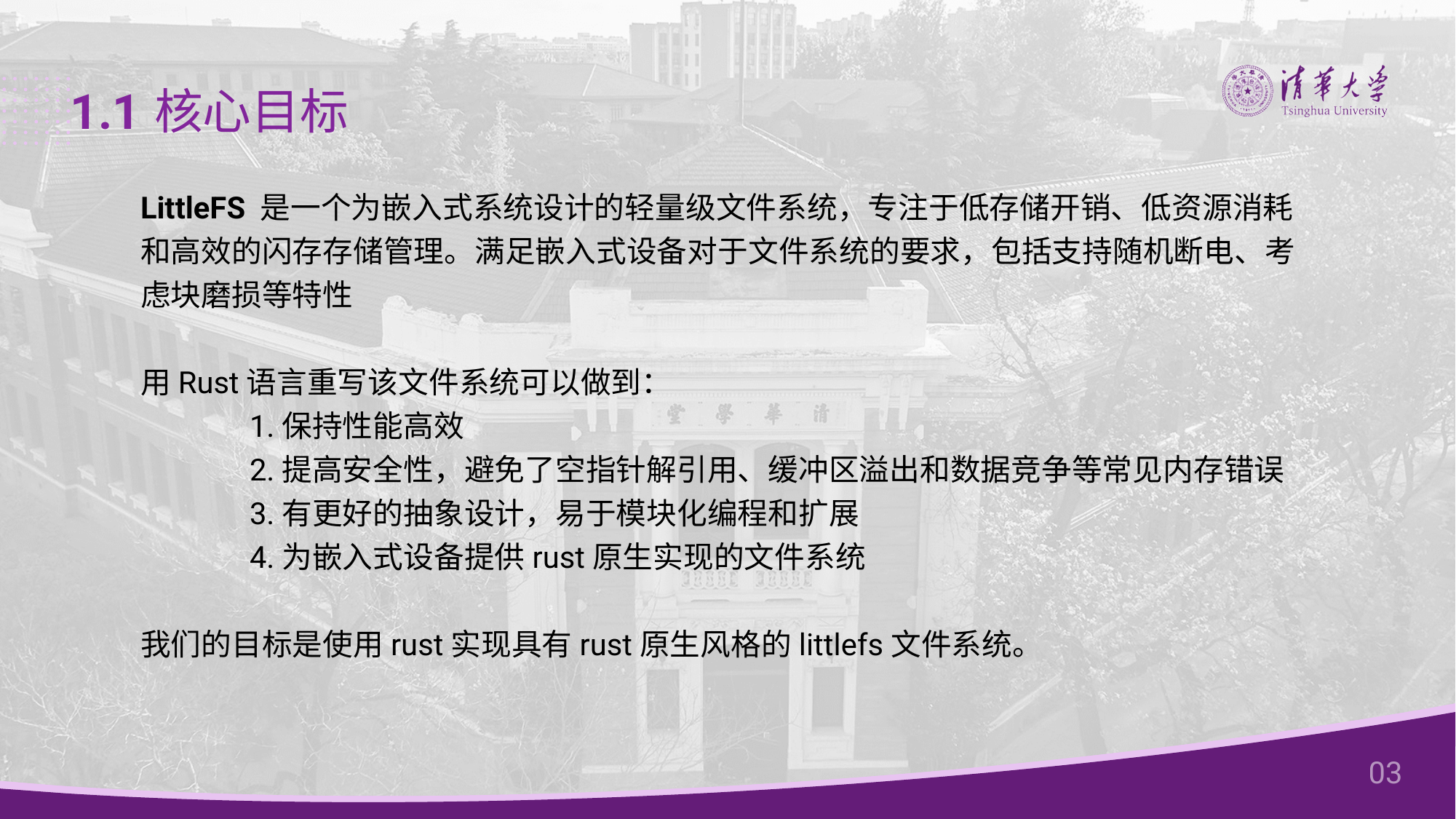

1.1
核心目标
LittleFS 是一个为嵌入式系统设计的轻量级文件系统，专注于低存储开销、低资源消耗和高效的闪存存储管理。满足嵌入式设备对于文件系统的要求，包括支持随机断电、考虑块磨损等特性

用Rust语言重写该文件系统可以做到：
	1.保持性能高效
	2.提高安全性，避免了空指针解引用、缓冲区溢出和数据竞争等常见内存错误
	3.有更好的抽象设计，易于模块化编程和扩展
	4.为嵌入式设备提供rust原生实现的文件系统

我们的目标是使用rust实现具有rust原生风格的littlefs文件系统。

03